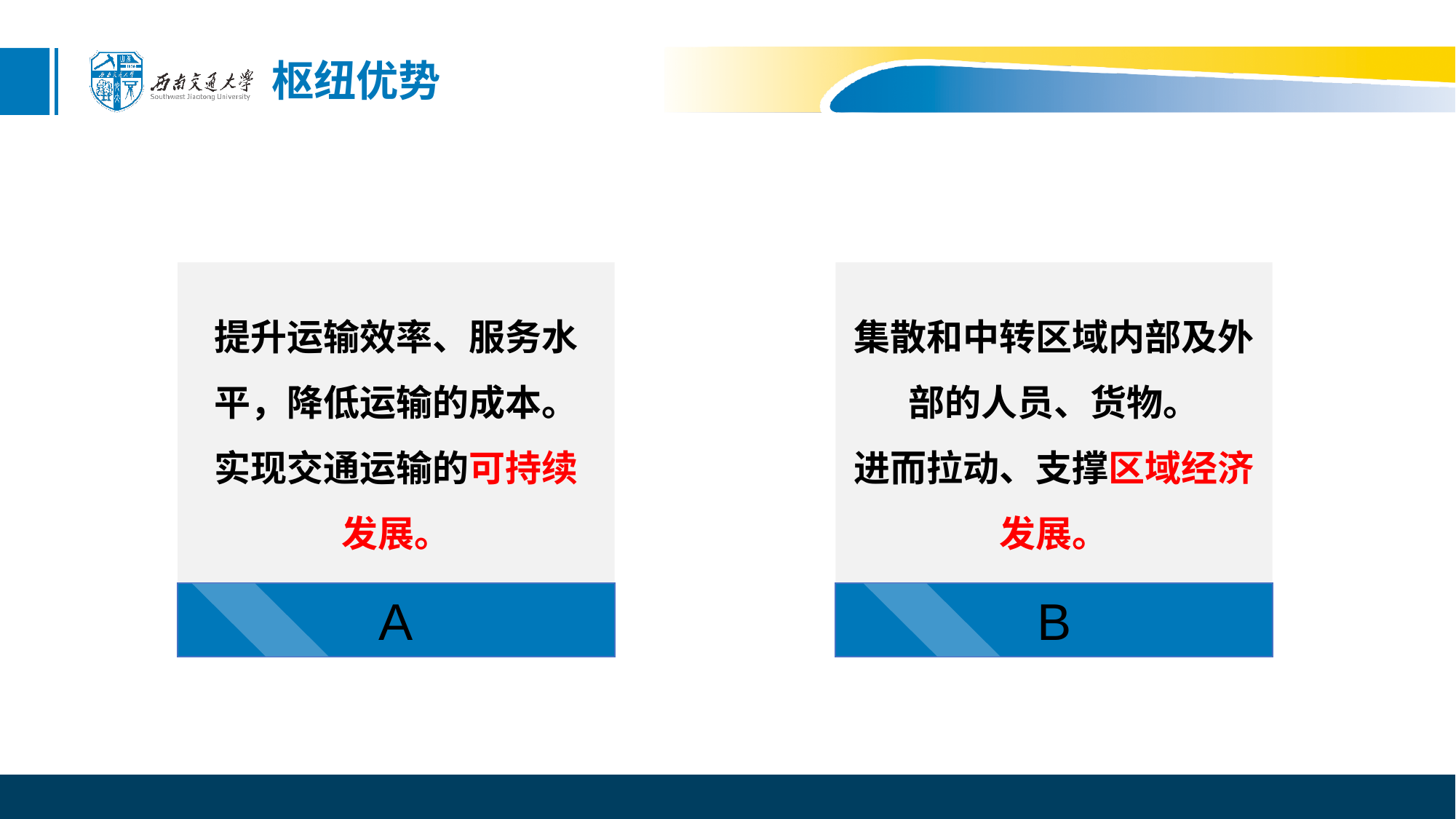

枢纽优势
提升运输效率、服务水
平，降低运输的成本。
实现交通运输的可持续
发展。
集散和中转区域内部及外部的人员、货物。
进而拉动、支撑区域经济发展。
A
B